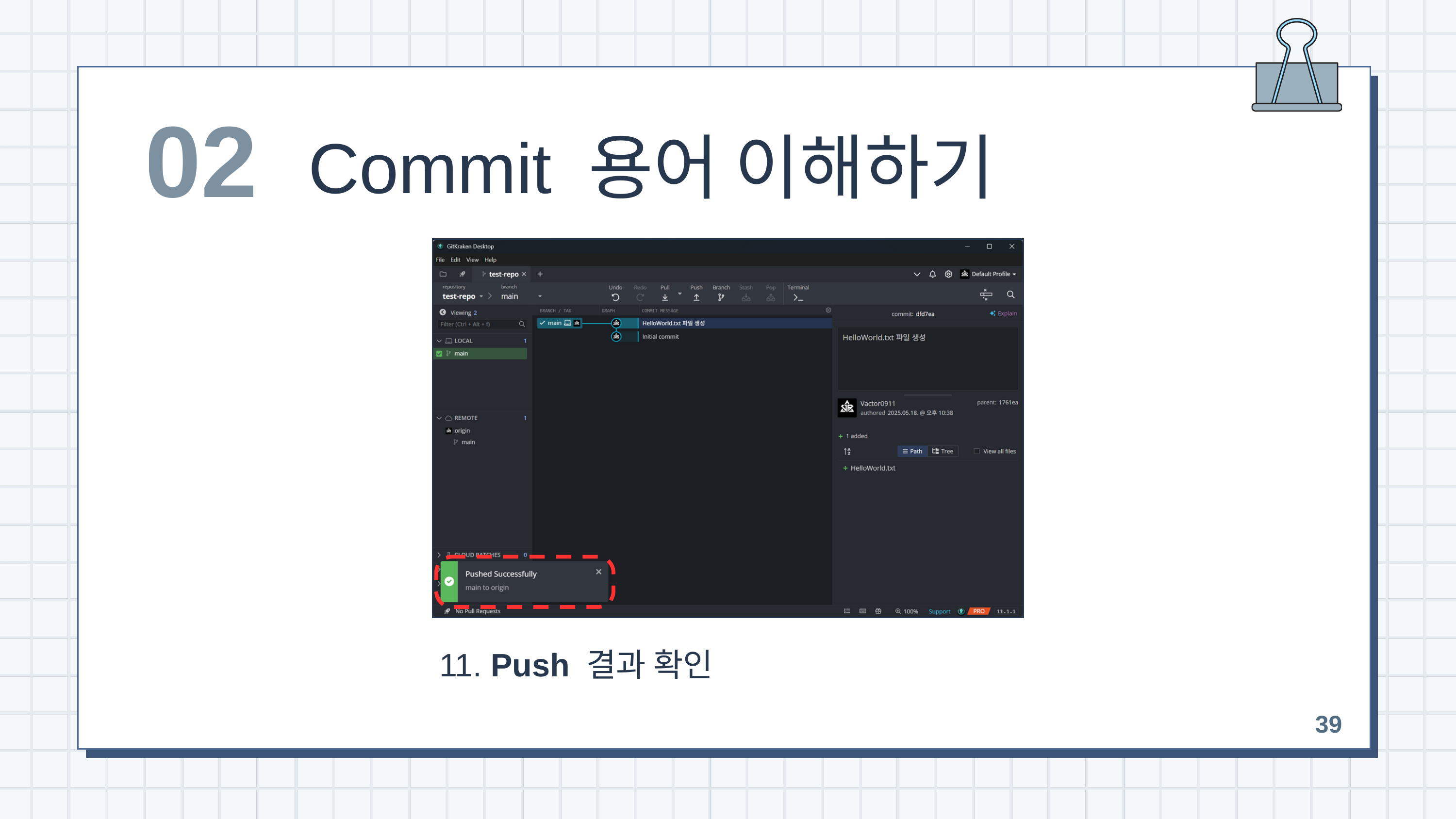

02
Commit 용어 이해하기

   11. Push 결과 확인
39